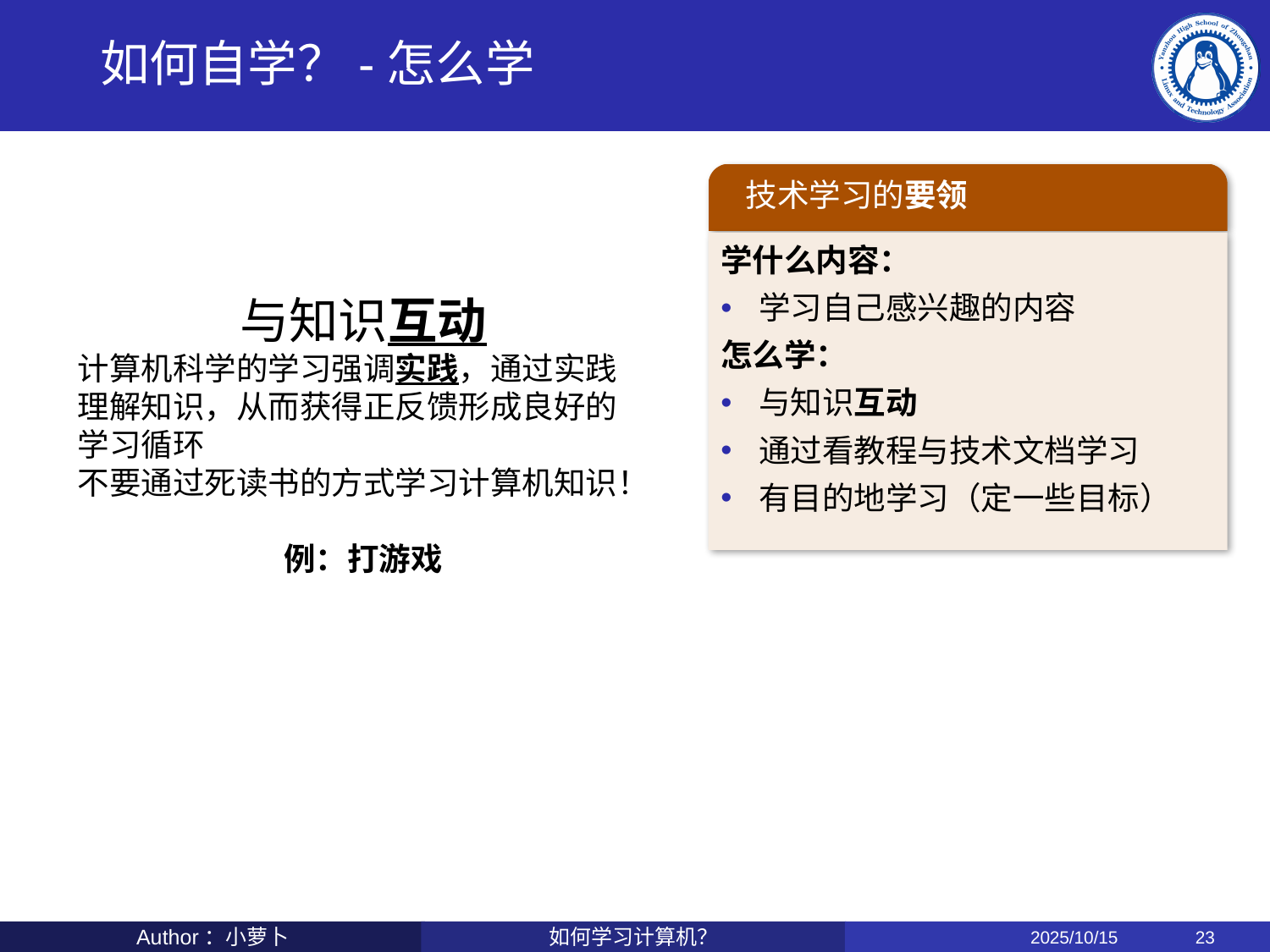

# 如何自学？-怎么学

技术学习的要领
学什么内容：
学习自己感兴趣的内容
怎么学：
与知识互动
通过看教程与技术文档学习
有目的地学习（定一些目标）

与知识互动
计算机科学的学习强调实践，通过实践理解知识，从而获得正反馈形成良好的学习循环
不要通过死读书的方式学习计算机知识！

例：打游戏